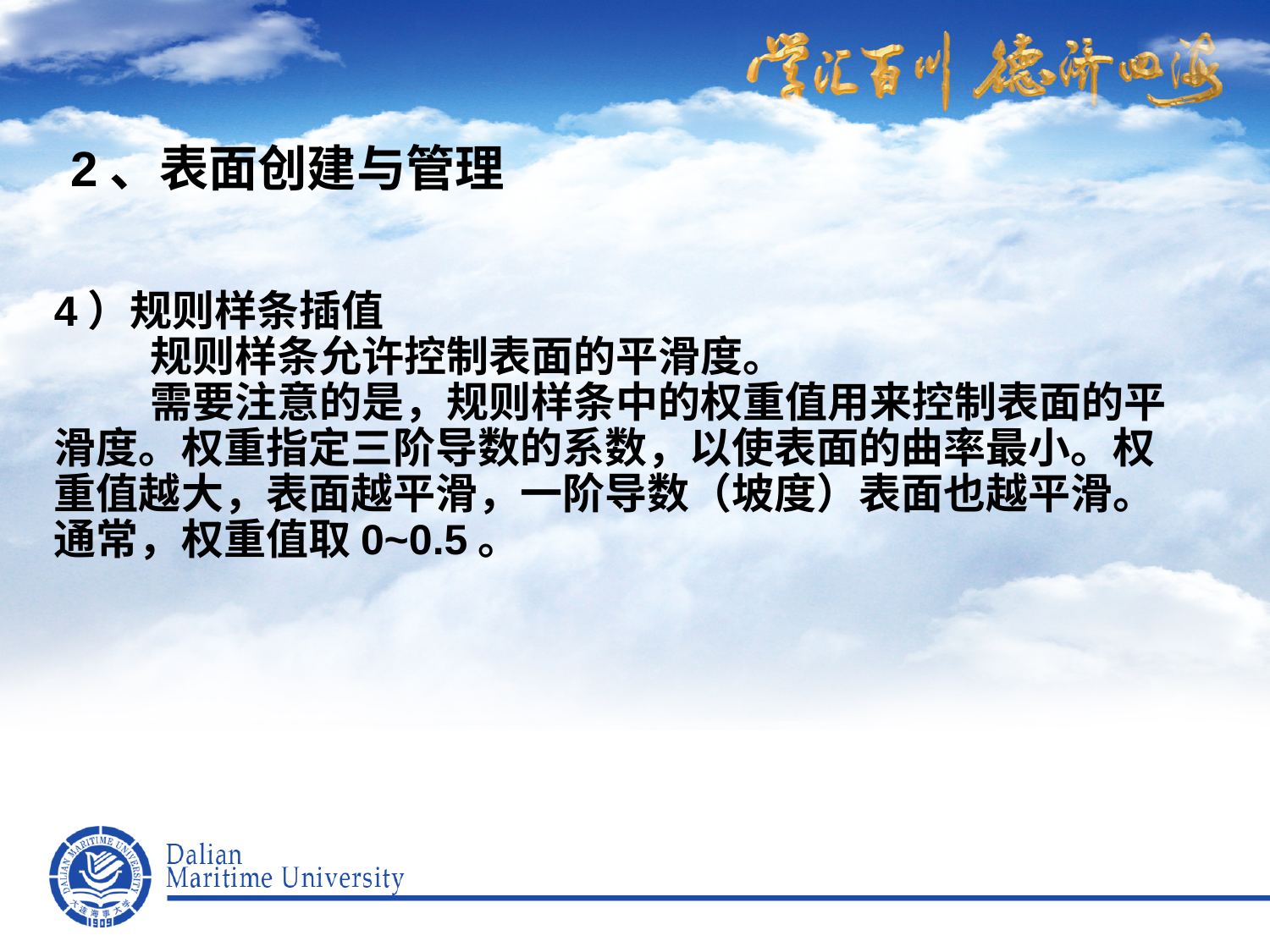

2、表面创建与管理
4）规则样条插值
         规则样条允许控制表面的平滑度。
         需要注意的是，规则样条中的权重值用来控制表面的平滑度。权重指定三阶导数的系数，以使表面的曲率最小。权重值越大，表面越平滑，一阶导数（坡度）表面也越平滑。通常，权重值取0~0.5。